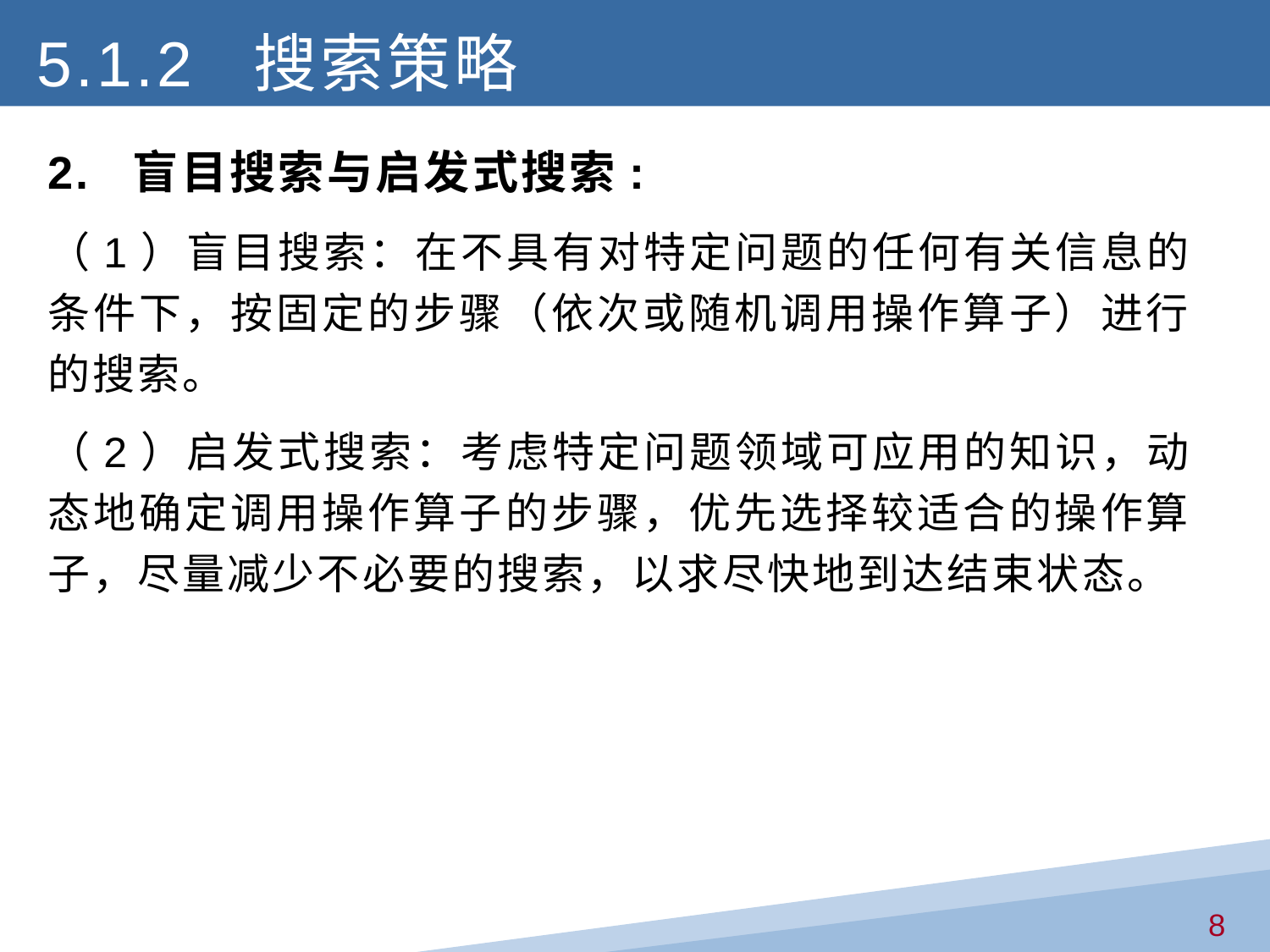

5.1.2  搜索策略
2.  盲目搜索与启发式搜索:
（1）盲目搜索：在不具有对特定问题的任何有关信息的条件下，按固定的步骤（依次或随机调用操作算子）进行的搜索。
（2）启发式搜索：考虑特定问题领域可应用的知识，动态地确定调用操作算子的步骤，优先选择较适合的操作算子，尽量减少不必要的搜索，以求尽快地到达结束状态。

8